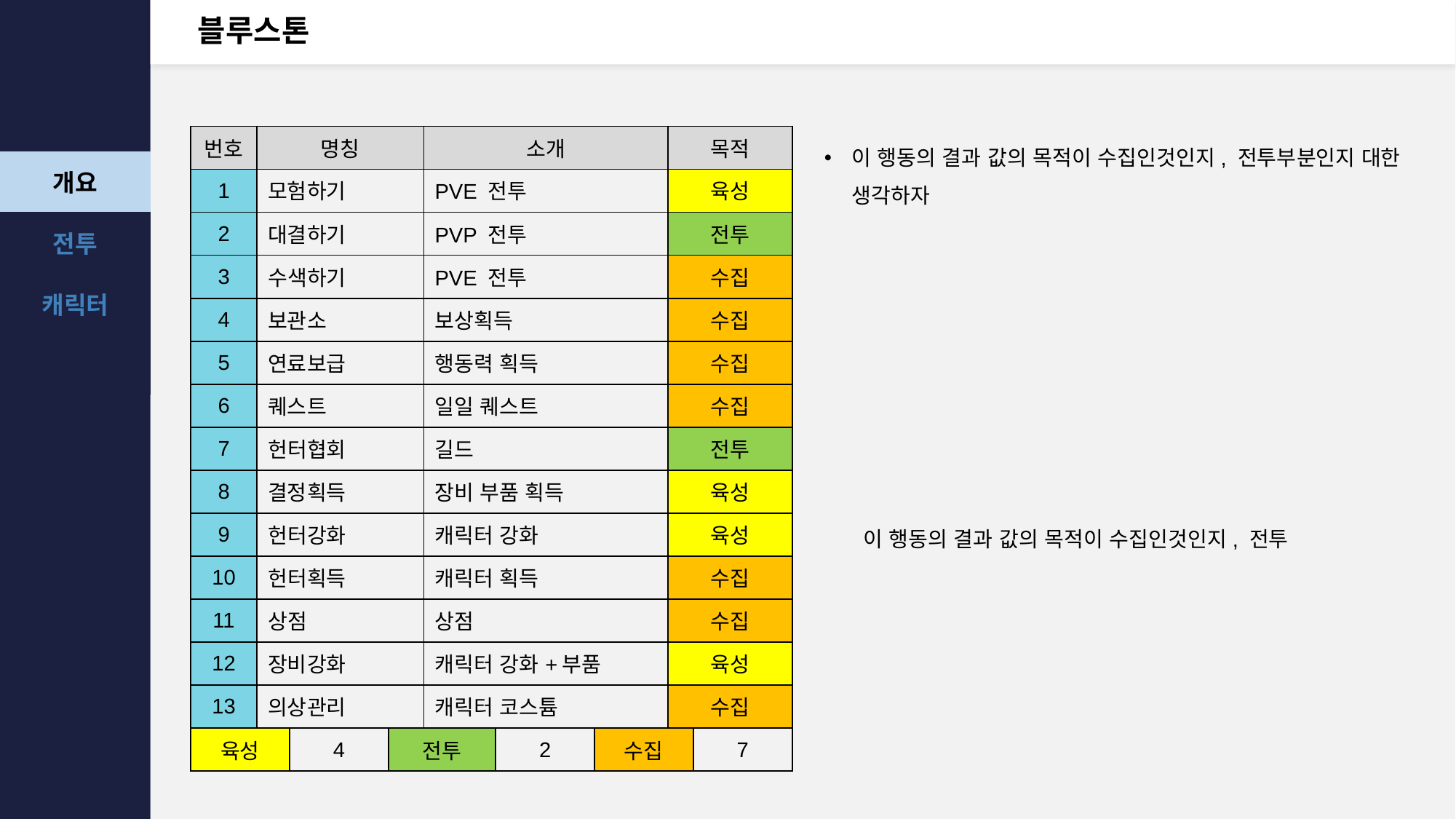

# 블루스톤
| 번호 | 명칭 |  |  | 소개 |  |  | 목적 |  |
| --- | --- | --- | --- | --- | --- | --- | --- | --- |
| 1 | 모험하기 |  |  | PVE 전투 |  |  | 육성 |  |
| 2 | 대결하기 |  |  | PVP 전투 |  |  | 전투 |  |
| 3 | 수색하기 |  |  | PVE 전투 |  |  | 수집 |  |
| 4 | 보관소 |  |  | 보상획득 |  |  | 수집 |  |
| 5 | 연료보급 |  |  | 행동력 획득 |  |  | 수집 |  |
| 6 | 퀘스트 |  |  | 일일 퀘스트 |  |  | 수집 |  |
| 7 | 헌터협회 |  |  | 길드 |  |  | 전투 |  |
| 8 | 결정획득 |  |  | 장비 부품 획득 |  |  | 육성 |  |
| 9 | 헌터강화 |  |  | 캐릭터 강화 |  |  | 육성 |  |
| 10 | 헌터획득 |  |  | 캐릭터 획득 |  |  | 수집 |  |
| 11 | 상점 |  |  | 상점 |  |  | 수집 |  |
| 12 | 장비강화 |  |  | 캐릭터 강화+부품 |  |  | 육성 |  |
| 13 | 의상관리 |  |  | 캐릭터 코스튬 |  |  | 수집 |  |
| 육성 |  | 4 | 전투 |  | 2 | 수집 |  | 7 |
이 행동의 결과 값의 목적이 수집인것인지, 전투부분인지 대한 생각하자

이 행동의 결과 값의 목적이 수집인것인지, 전투